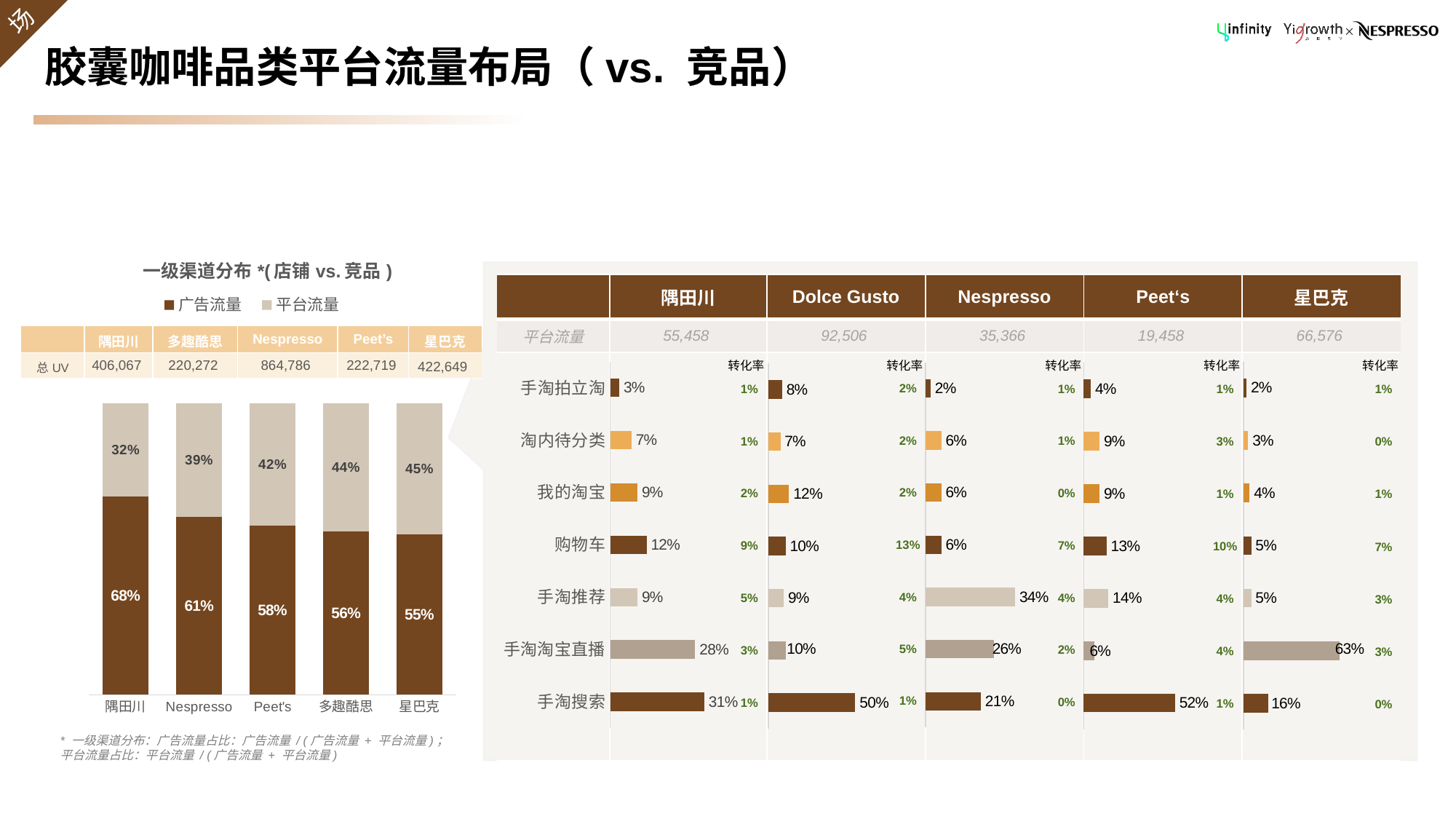

# 胶囊咖啡品类平台流量布局（vs. 竞品）

### Chart: 一级渠道分布*(店铺vs.竞品)

| Category | 广告流量 | 平台流量 |
|---|---|---|
| 隅田川 | 0.68 | 0.32 |
| Nespresso | 0.61 | 0.39 |
| Peet's | 0.58 | 0.42 |
| 多趣酷思 | 0.56 | 0.44 |
| 星巴克 | 0.55 | 0.45 |
|  | 隅田川 | Dolce Gusto | Nespresso | Peet‘s | 星巴克 |
| --- | --- | --- | --- | --- | --- |
| 平台流量 | 55,458 | 92,506 | 35,366 | 19,458 | 66,576 |
|  |  |  |  |  |  |
|  | 隅田川 | 多趣酷思 | Nespresso | Peet’s | 星巴克 |
| --- | --- | --- | --- | --- | --- |
| 总UV | 406,067 | 220,272 | 864,786 | 222,719 | 422,649 |

### Chart

| Category | Nespresso |
|---|---|
| 手淘拍立淘 | 0.03 |
| 淘内待分类 | 0.07 |
| 我的淘宝 | 0.09 |
| 购物车 | 0.12 |
| 手淘推荐 | 0.09 |
| 手淘淘宝直播 | 0.28 |
| 手淘搜索 | 0.31 |

### Chart

| Category |  |
|---|---|
| 天猫榜单 | 0.02 |
| 我的淘宝 | 0.03 |
| 购物车 | 0.04 |
|  | 0.05 |
| 手淘搜索 | 0.05 |
| 手淘推荐 | 0.63 |
| 手淘淘宝直播 | 0.16 |

### Chart

| Category |  |
|---|---|
| 天猫榜单 | 0.04 |
| 我的淘宝 | 0.09 |
| 购物车 | 0.09 |
|  | 0.13 |
| 手淘搜索 | 0.14 |
| 手淘推荐 | 0.06 |
| 手淘淘宝直播 | 0.52 |

### Chart

| Category |  |
|---|---|
| 天猫榜单 | 0.02 |
| 我的淘宝 | 0.06 |
| 购物车 | 0.06 |
|  | 0.06 |
| 手淘搜索 | 0.34 |
| 手淘推荐 | 0.26 |
| 手淘淘宝直播 | 0.21 |

### Chart

| Category |  |
|---|---|
| 天猫榜单 | 0.08 |
| 我的淘宝 | 0.07 |
| 购物车 | 0.12 |
|  | 0.1 |
| 手淘搜索 | 0.09 |
| 手淘推荐 | 0.1 |
| 手淘淘宝直播 | 0.5 |
转化率
转化率
转化率
转化率
转化率
| 1% |
| --- |
| 1% |
| 2% |
| 9% |
| 5% |
| 3% |
| 1% |
| 2% |
| --- |
| 2% |
| 2% |
| 13% |
| 4% |
| 5% |
| 1% |
| 1% |
| --- |
| 1% |
| 0% |
| 7% |
| 4% |
| 2% |
| 0% |
| 1% |
| --- |
| 3% |
| 1% |
| 10% |
| 4% |
| 4% |
| 1% |
| 1% |
| --- |
| 0% |
| 1% |
| 7% |
| 3% |
| 3% |
| 0% |
* 一级渠道分布：广告流量占比：广告流量 / (广告流量 + 平台流量)；
平台流量占比：平台流量 / (广告流量 + 平台流量)